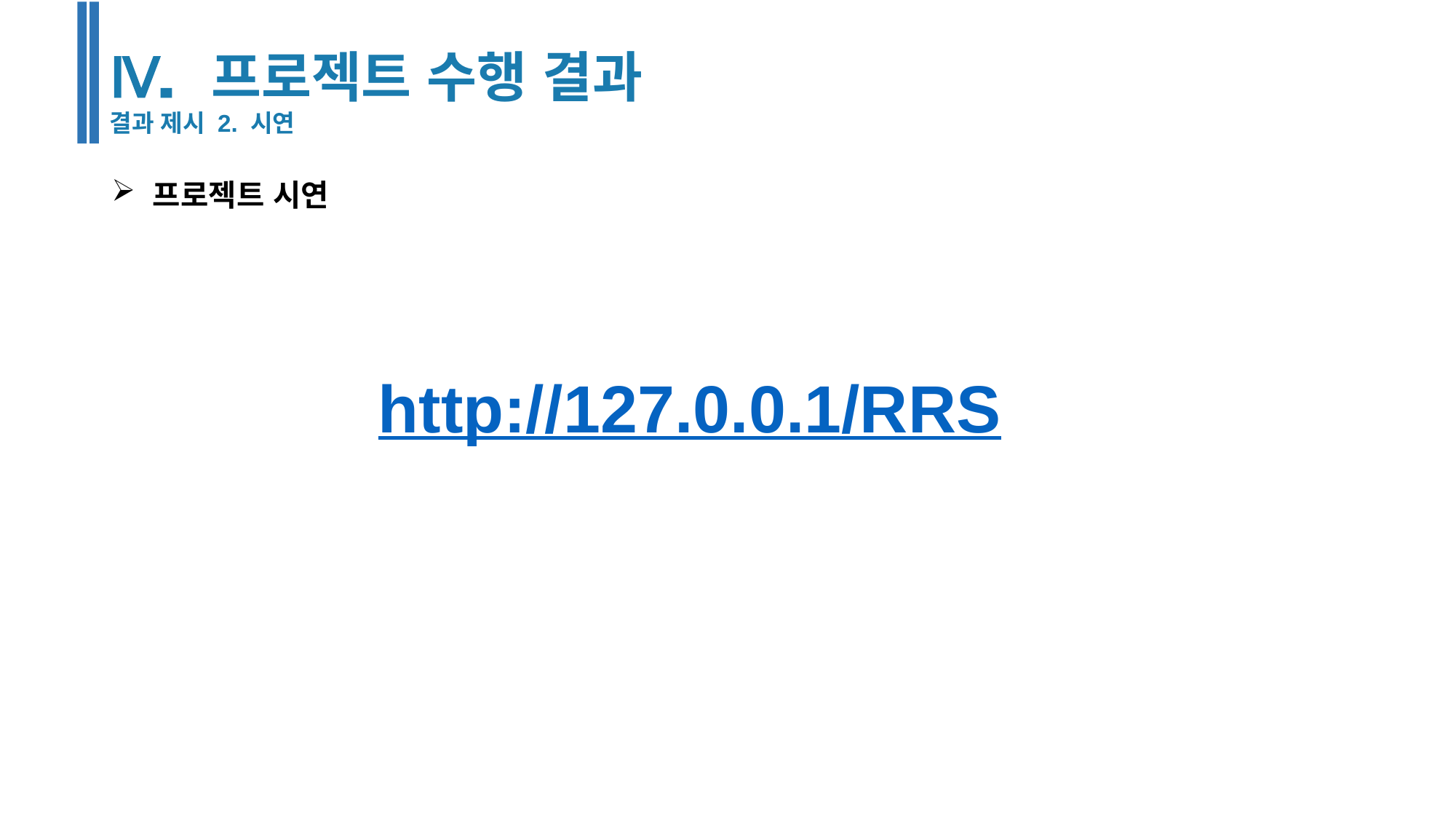

Ⅳ.  프로젝트 수행 결과
결과 제시 2. 시연
프로젝트 시연
http://127.0.0.1/RRS